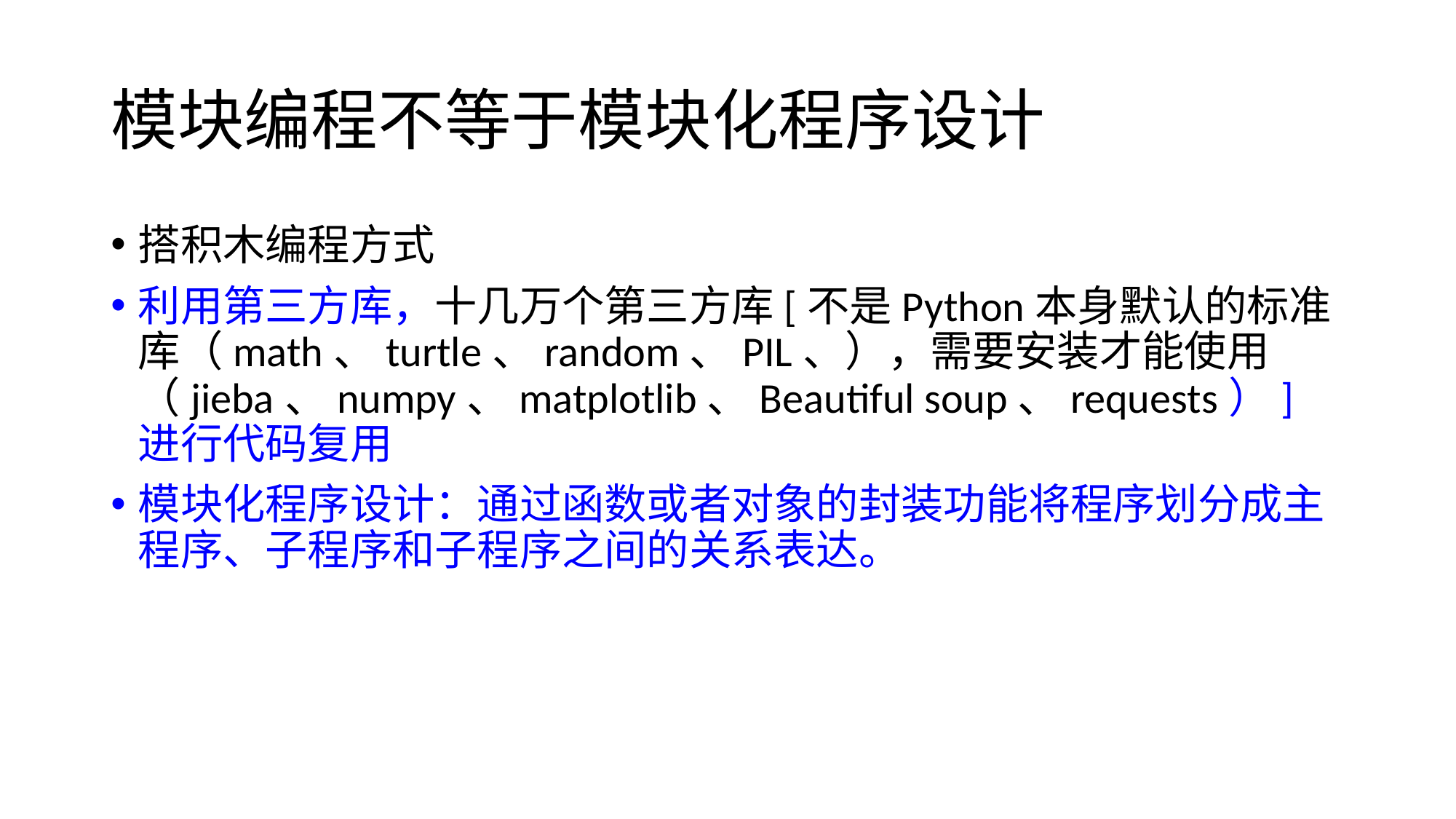

# 模块编程不等于模块化程序设计
搭积木编程方式
利用第三方库，十几万个第三方库[不是Python本身默认的标准库（math、turtle、random、PIL、），需要安装才能使用（jieba、numpy、matplotlib、Beautiful soup、requests）]进行代码复用
模块化程序设计：通过函数或者对象的封装功能将程序划分成主程序、子程序和子程序之间的关系表达。